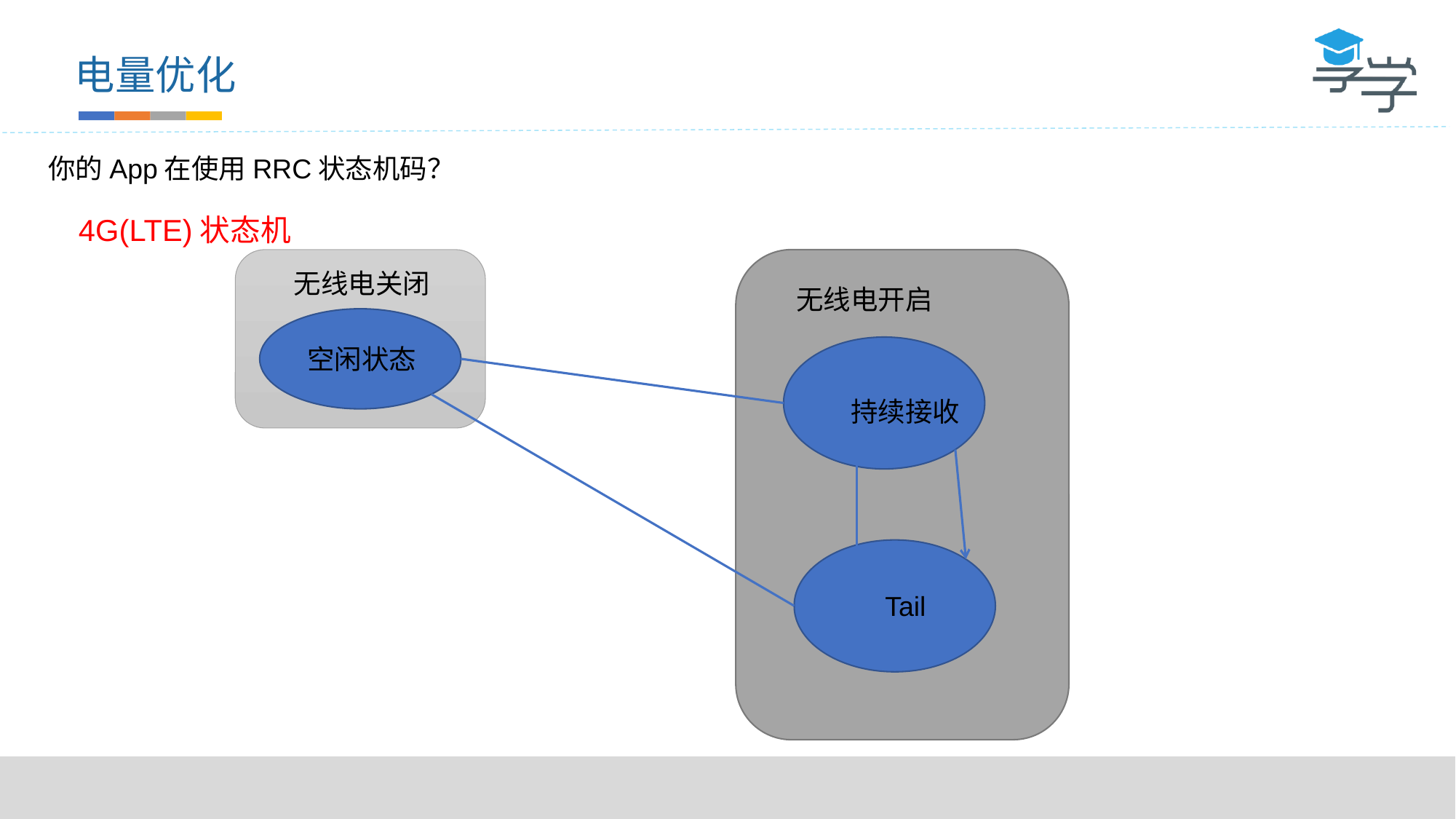

电量优化

你的App在使用RRC状态机码？
4G(LTE)状态机

无线电关闭
无线电开启

空闲状态

持续接收

Tail